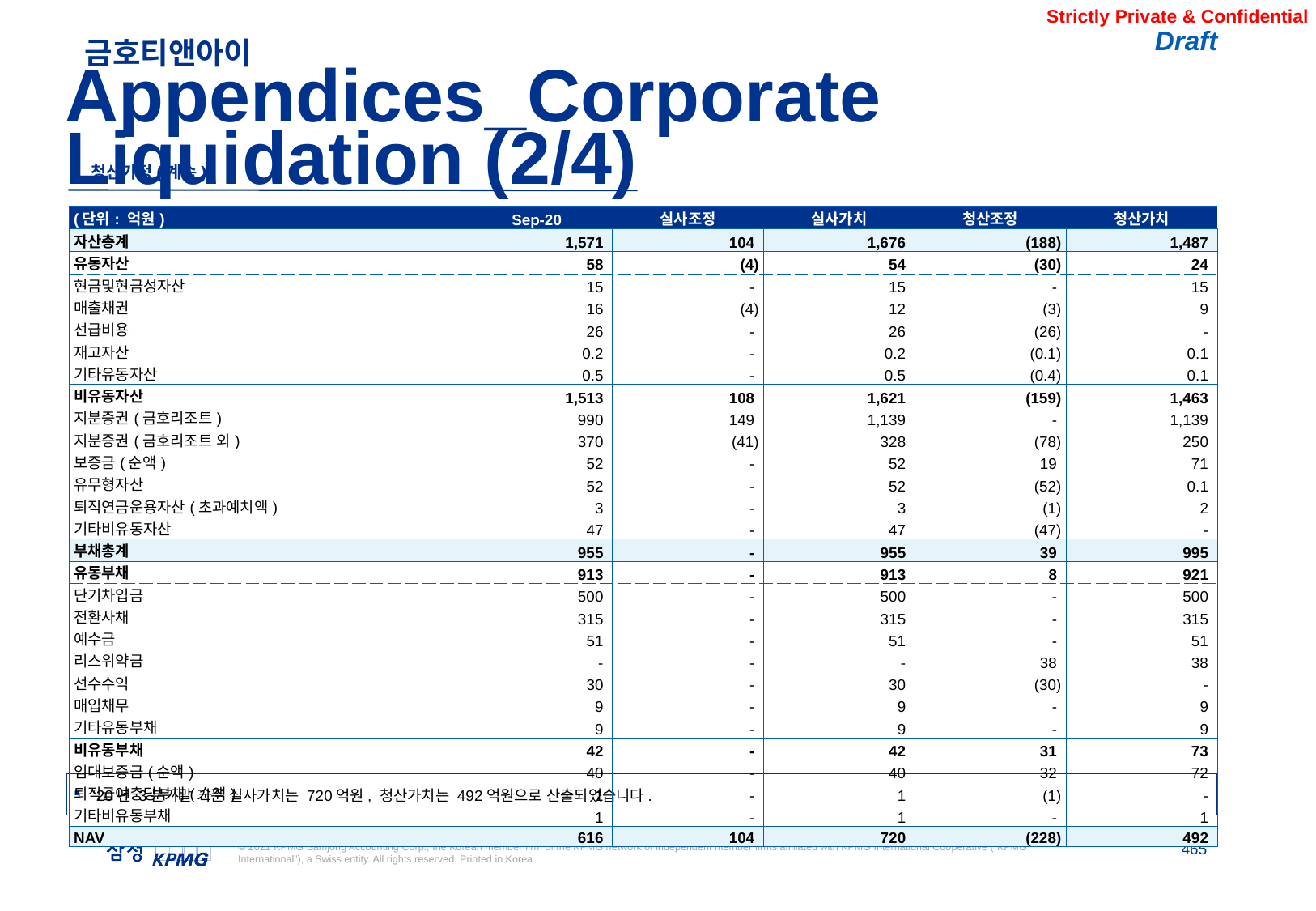

금호티앤아이
Appendices_Corporate Liquidation (2/4)
▌청산가정(계속)

| (단위: 억원) | Sep-20 | 실사조정 | 실사가치 | 청산조정 | 청산가치 |
| --- | --- | --- | --- | --- | --- |
| 자산총계 | 1,571 | 104 | 1,676 | (188) | 1,487 |
| 유동자산 | 58 | (4) | 54 | (30) | 24 |
| 현금및현금성자산 | 15 | - | 15 | - | 15 |
| 매출채권 | 16 | (4) | 12 | (3) | 9 |
| 선급비용 | 26 | - | 26 | (26) | - |
| 재고자산 | 0.2 | - | 0.2 | (0.1) | 0.1 |
| 기타유동자산 | 0.5 | - | 0.5 | (0.4) | 0.1 |
| 비유동자산 | 1,513 | 108 | 1,621 | (159) | 1,463 |
| 지분증권(금호리조트) | 990 | 149 | 1,139 | - | 1,139 |
| 지분증권(금호리조트 외) | 370 | (41) | 328 | (78) | 250 |
| 보증금(순액) | 52 | - | 52 | 19 | 71 |
| 유무형자산 | 52 | - | 52 | (52) | 0.1 |
| 퇴직연금운용자산(초과예치액) | 3 | - | 3 | (1) | 2 |
| 기타비유동자산 | 47 | - | 47 | (47) | - |
| 부채총계 | 955 | - | 955 | 39 | 995 |
| 유동부채 | 913 | - | 913 | 8 | 921 |
| 단기차입금 | 500 | - | 500 | - | 500 |
| 전환사채 | 315 | - | 315 | - | 315 |
| 예수금 | 51 | - | 51 | - | 51 |
| 리스위약금 | - | - | - | 38 | 38 |
| 선수수익 | 30 | - | 30 | (30) | - |
| 매입채무 | 9 | - | 9 | - | 9 |
| 기타유동부채 | 9 | - | 9 | - | 9 |
| 비유동부채 | 42 | - | 42 | 31 | 73 |
| 임대보증금(순액) | 40 | - | 40 | 32 | 72 |
| 퇴직급여충당부채(순액) | 1 | - | 1 | (1) | - |
| 기타비유동부채 | 1 | - | 1 | - | 1 |
| NAV | 616 | 104 | 720 | (228) | 492 |
‘20년 3분기말 기준 실사가치는 720억원, 청산가치는 492억원으로 산출되었습니다.